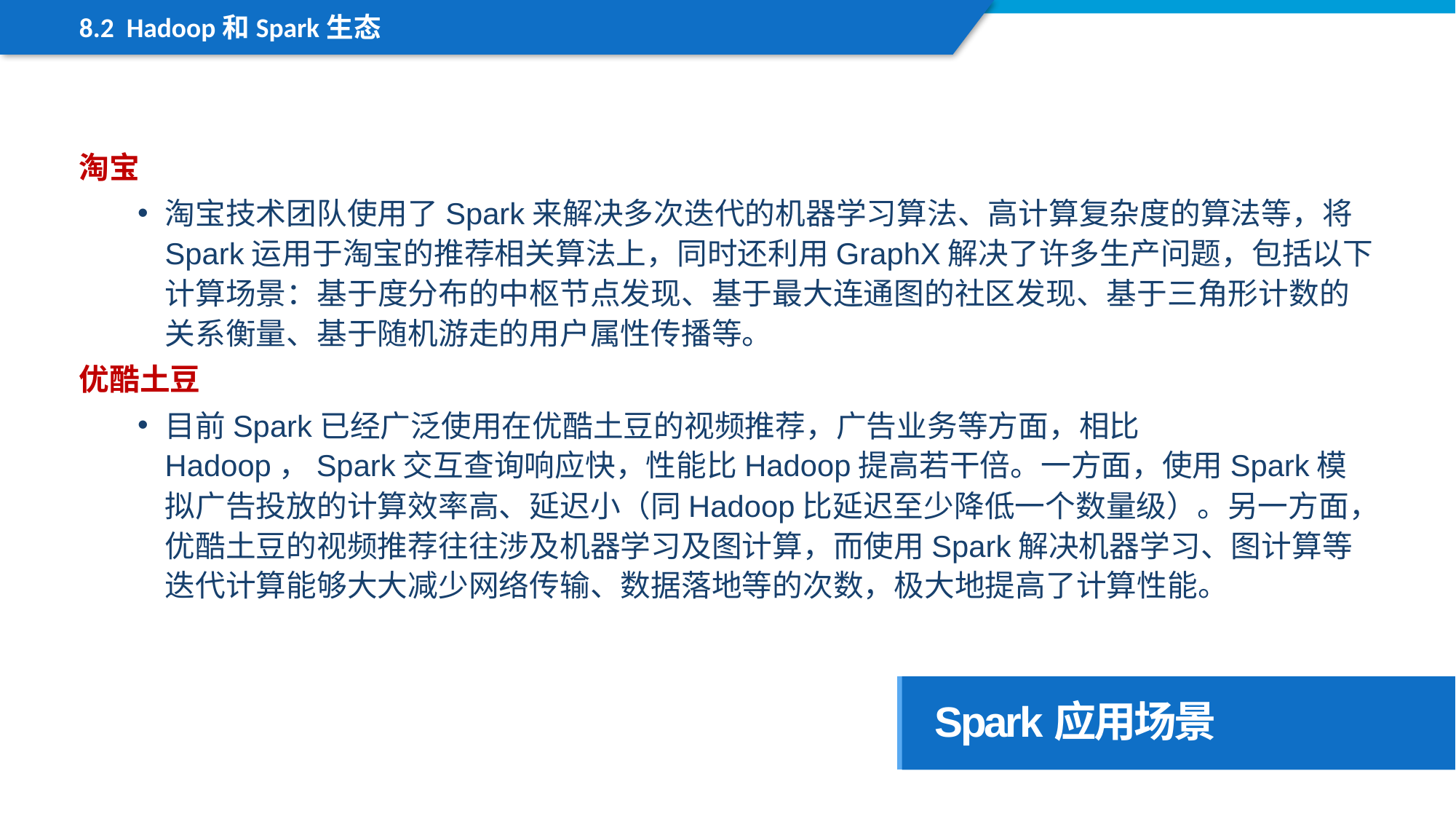

8.2  Hadoop和Spark生态
淘宝
淘宝技术团队使用了Spark来解决多次迭代的机器学习算法、高计算复杂度的算法等，将Spark运用于淘宝的推荐相关算法上，同时还利用GraphX解决了许多生产问题，包括以下计算场景：基于度分布的中枢节点发现、基于最大连通图的社区发现、基于三角形计数的关系衡量、基于随机游走的用户属性传播等。
优酷土豆
目前Spark已经广泛使用在优酷土豆的视频推荐，广告业务等方面，相比Hadoop，Spark交互查询响应快，性能比Hadoop提高若干倍。一方面，使用Spark模拟广告投放的计算效率高、延迟小（同Hadoop比延迟至少降低一个数量级）。另一方面，优酷土豆的视频推荐往往涉及机器学习及图计算，而使用Spark解决机器学习、图计算等迭代计算能够大大减少网络传输、数据落地等的次数，极大地提高了计算性能。
Spark应用场景